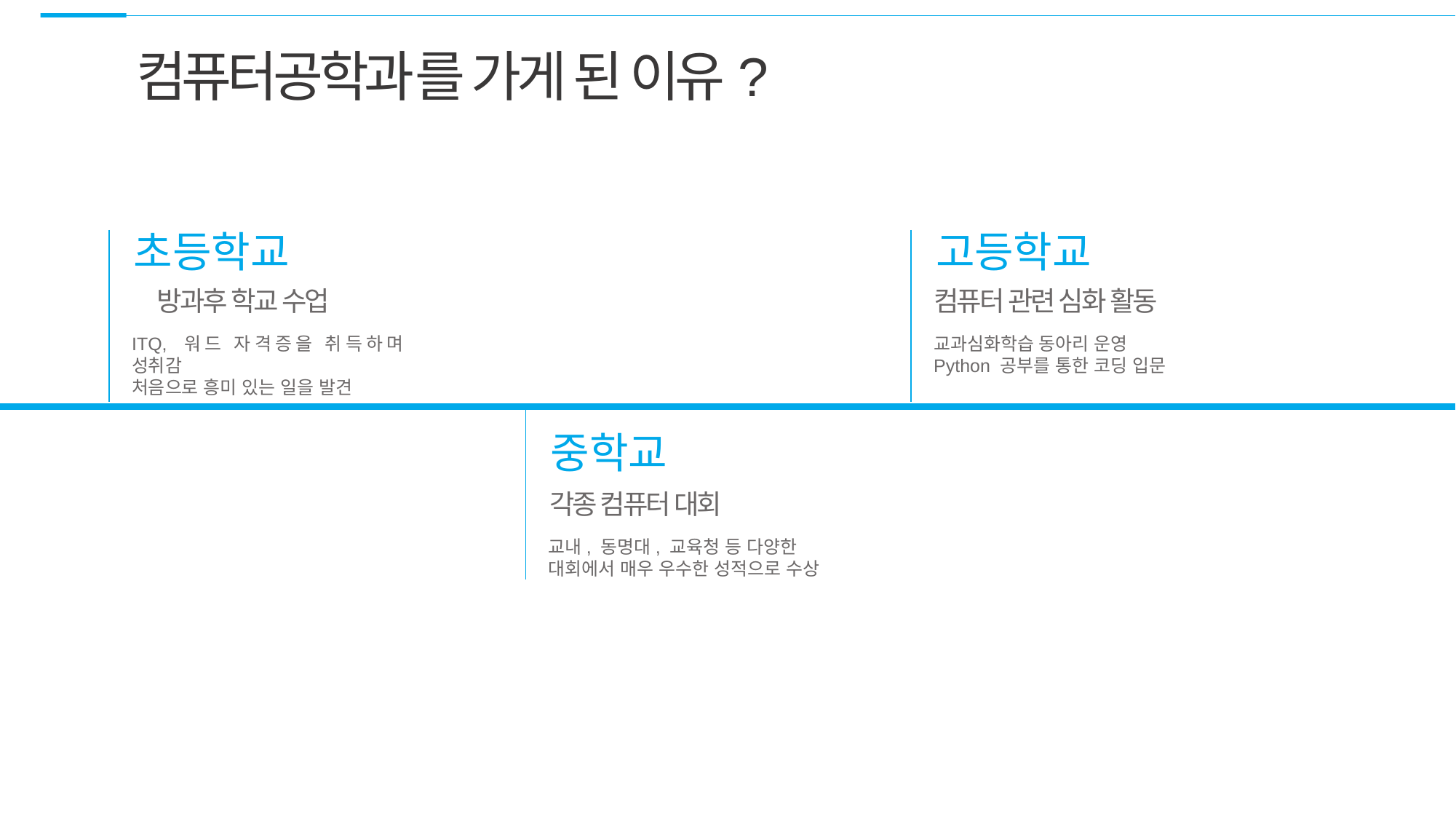

컴퓨터공학과를 가게 된 이유?
초등학교
고등학교
방과후 학교 수업
ITQ, 워드 자격증을 취득하며 성취감
처음으로 흥미 있는 일을 발견
컴퓨터 관련 심화 활동
교과심화학습 동아리 운영
Python 공부를 통한 코딩 입문
중학교
각종 컴퓨터 대회
교내, 동명대, 교육청 등 다양한
대회에서 매우 우수한 성적으로 수상